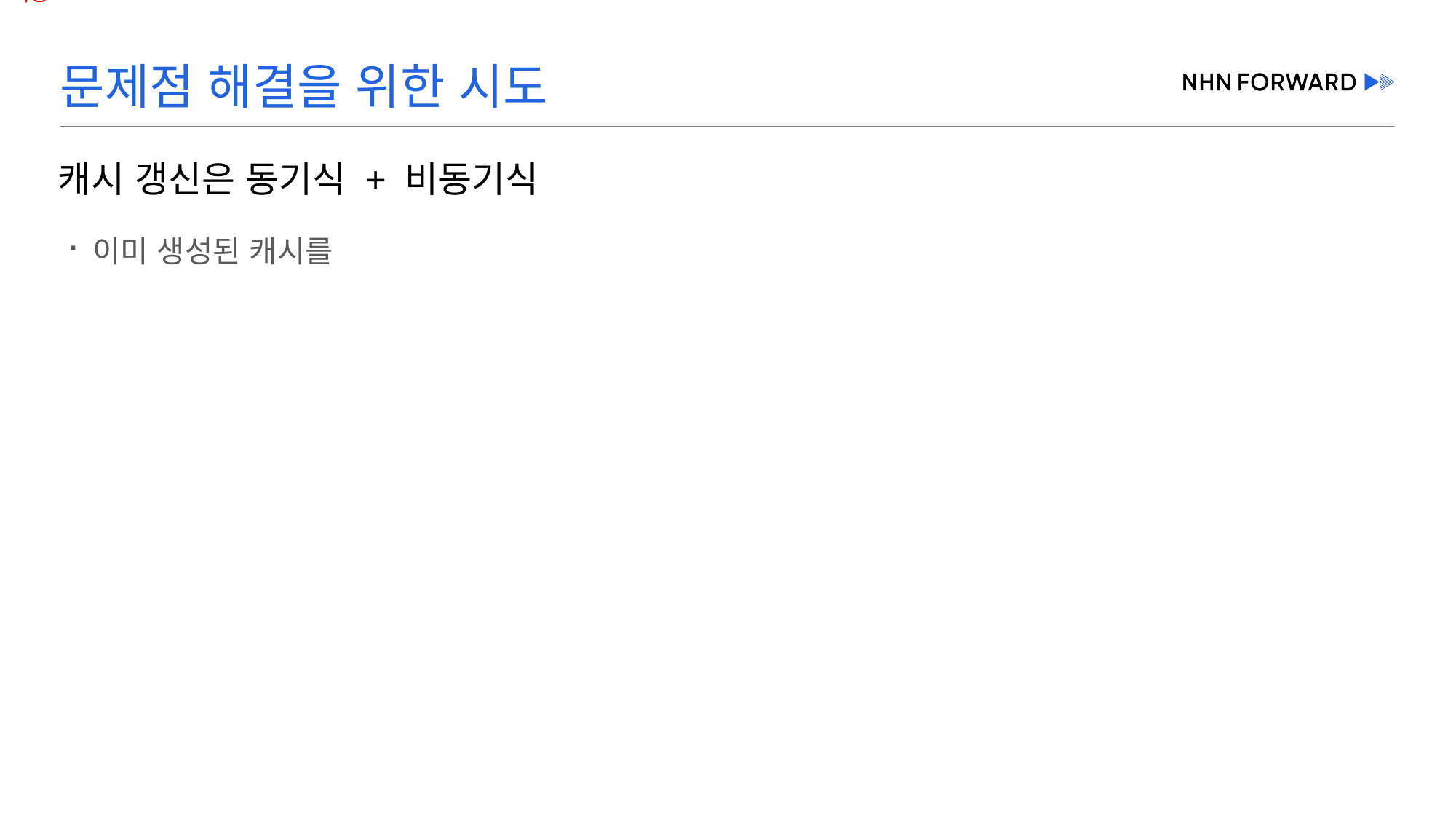

# 문제점 해결을 위한 시도
캐시 갱신은 동기식 + 비동기식
이미 생성된 캐시를